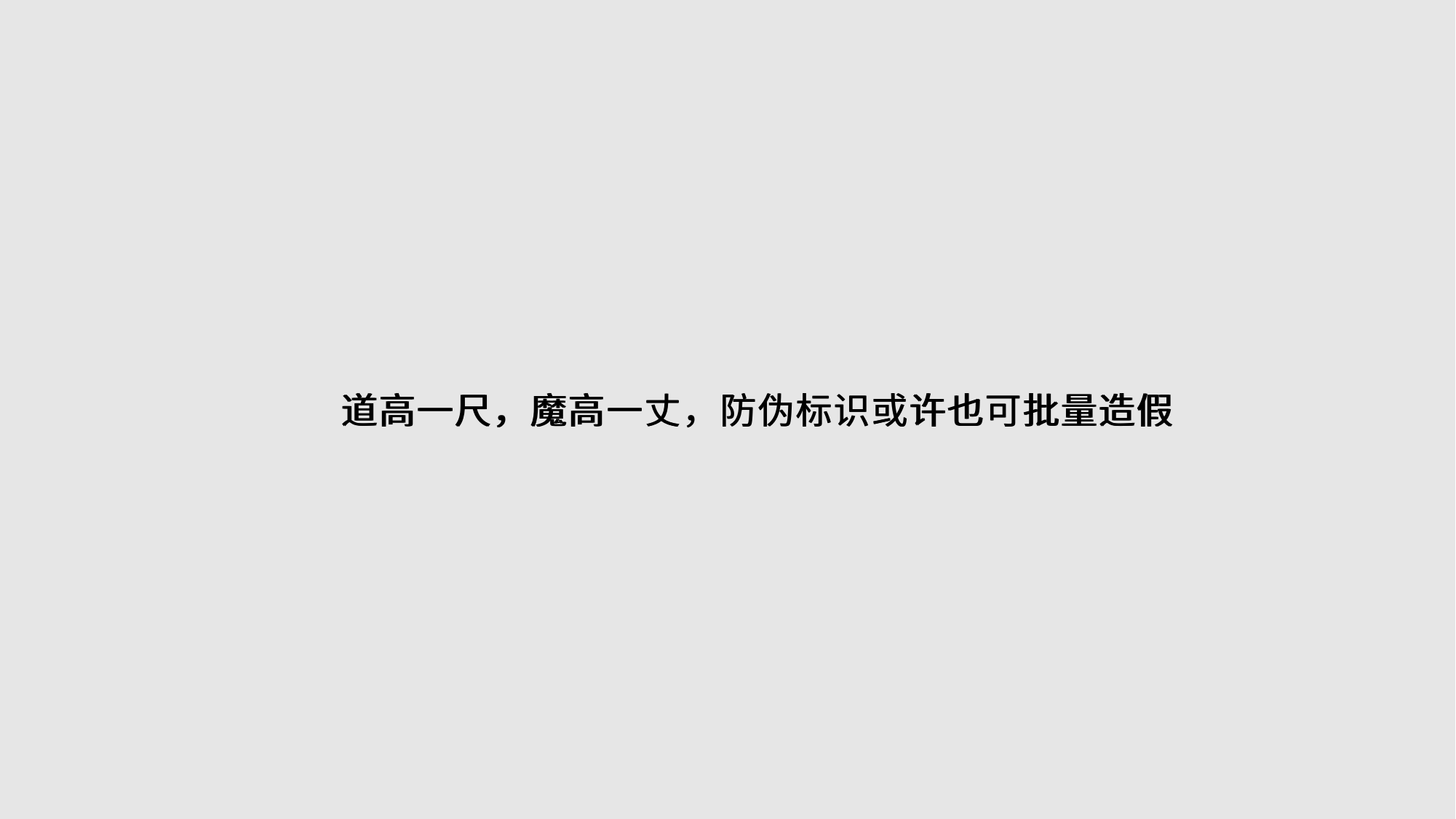

道高一尺，魔高一丈，防伪标识或许也可批量造假
道高一尺，魔高一丈，防伪标识或许也可批量造假